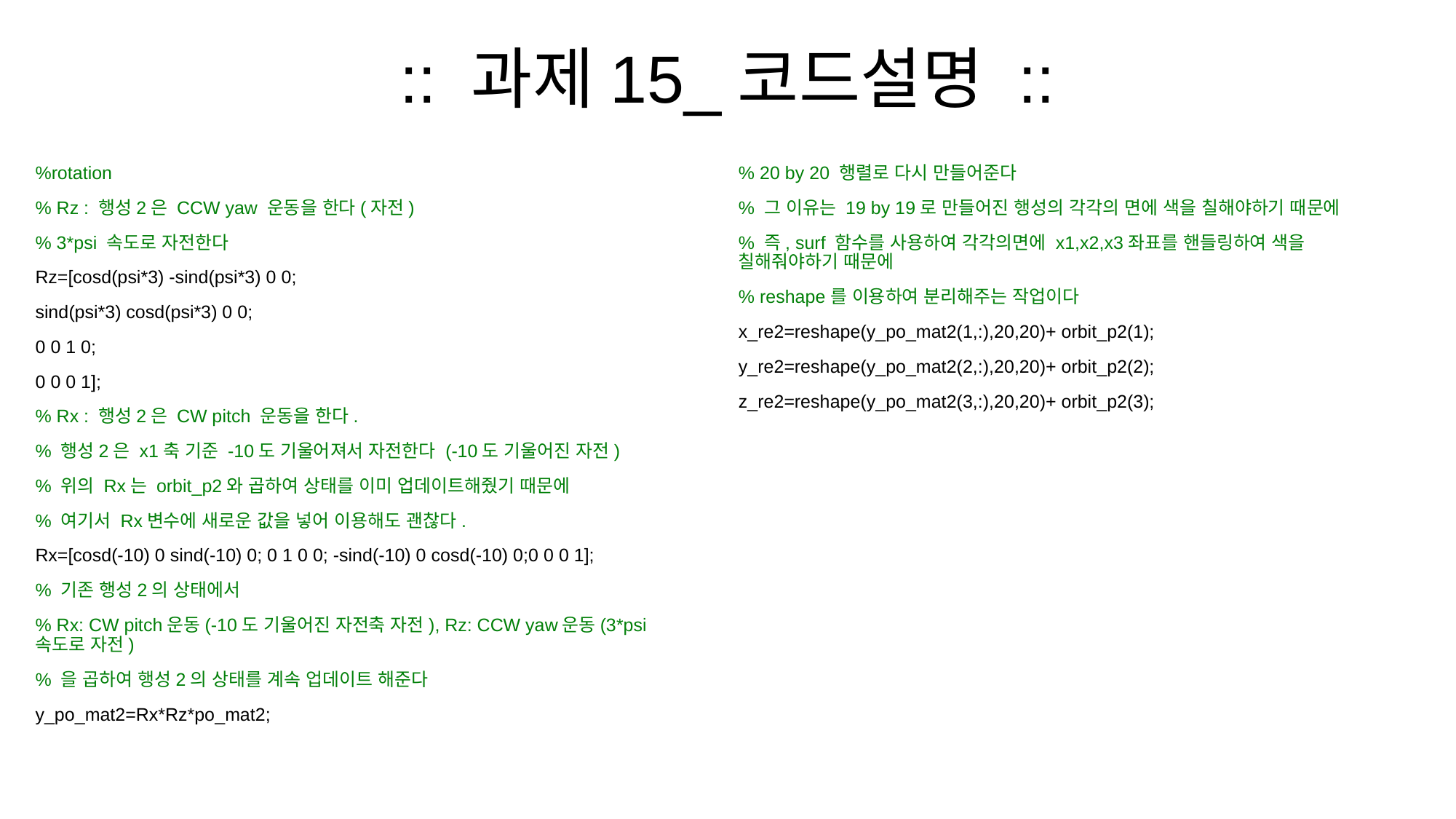

# :: 과제15_코드설명 ::
%rotation
% Rz : 행성2은 CCW yaw 운동을 한다(자전)
% 3*psi 속도로 자전한다
Rz=[cosd(psi*3) -sind(psi*3) 0 0;
sind(psi*3) cosd(psi*3) 0 0;
0 0 1 0;
0 0 0 1];
% Rx : 행성2은 CW pitch 운동을 한다.
% 행성2은 x1축 기준 -10도 기울어져서 자전한다 (-10도 기울어진 자전)
% 위의 Rx는 orbit_p2와 곱하여 상태를 이미 업데이트해줬기 때문에
% 여기서 Rx변수에 새로운 값을 넣어 이용해도 괜찮다.
Rx=[cosd(-10) 0 sind(-10) 0; 0 1 0 0; -sind(-10) 0 cosd(-10) 0;0 0 0 1];
% 기존 행성2의 상태에서
% Rx: CW pitch운동(-10도 기울어진 자전축 자전), Rz: CCW yaw운동(3*psi속도로 자전)
% 을 곱하여 행성2의 상태를 계속 업데이트 해준다
y_po_mat2=Rx*Rz*po_mat2;
% 20 by 20 행렬로 다시 만들어준다
% 그 이유는 19 by 19로 만들어진 행성의 각각의 면에 색을 칠해야하기 때문에
% 즉, surf 함수를 사용하여 각각의면에 x1,x2,x3좌표를 핸들링하여 색을 칠해줘야하기 때문에
% reshape를 이용하여 분리해주는 작업이다
x_re2=reshape(y_po_mat2(1,:),20,20)+ orbit_p2(1);
y_re2=reshape(y_po_mat2(2,:),20,20)+ orbit_p2(2);
z_re2=reshape(y_po_mat2(3,:),20,20)+ orbit_p2(3);